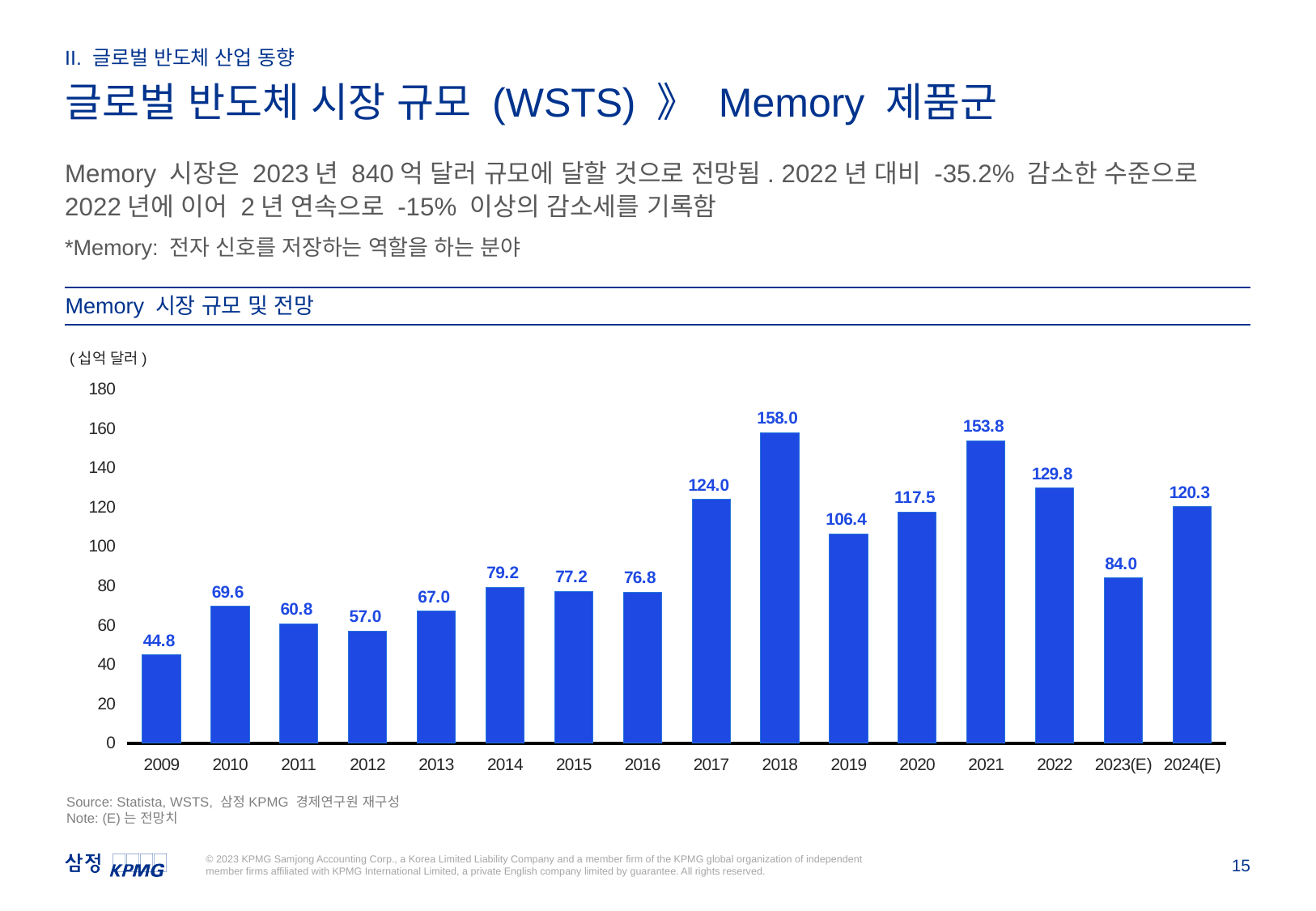

II. 글로벌 반도체 산업 동향
글로벌 반도체 시장 규모 (WSTS) 》 Memory 제품군
Memory 시장은 2023년 840억 달러 규모에 달할 것으로 전망됨. 2022년 대비 -35.2% 감소한 수준으로 2022년에 이어 2년 연속으로 -15% 이상의 감소세를 기록함
*Memory: 전자 신호를 저장하는 역할을 하는 분야
Memory 시장 규모 및 전망
(십억 달러)

### Chart

| Category | Column1 |
|---|---|
| 2009 | 44.8 |
| 2010 | 69.61 |
| 2011 | 60.75 |
| 2012 | 57.0 |
| 2013 | 67.04 |
| 2014 | 79.23 |
| 2015 | 77.21 |
| 2016 | 76.77 |
| 2017 | 123.97 |
| 2018 | 157.97 |
| 2019 | 106.44 |
| 2020 | 117.48 |
| 2021 | 153.84 |
| 2022 | 129.77 |
| 2023(E) | 84.04 |
| 2024(E) | 120.33 |
Source: Statista, WSTS, 삼정KPMG 경제연구원 재구성
Note: (E)는 전망치